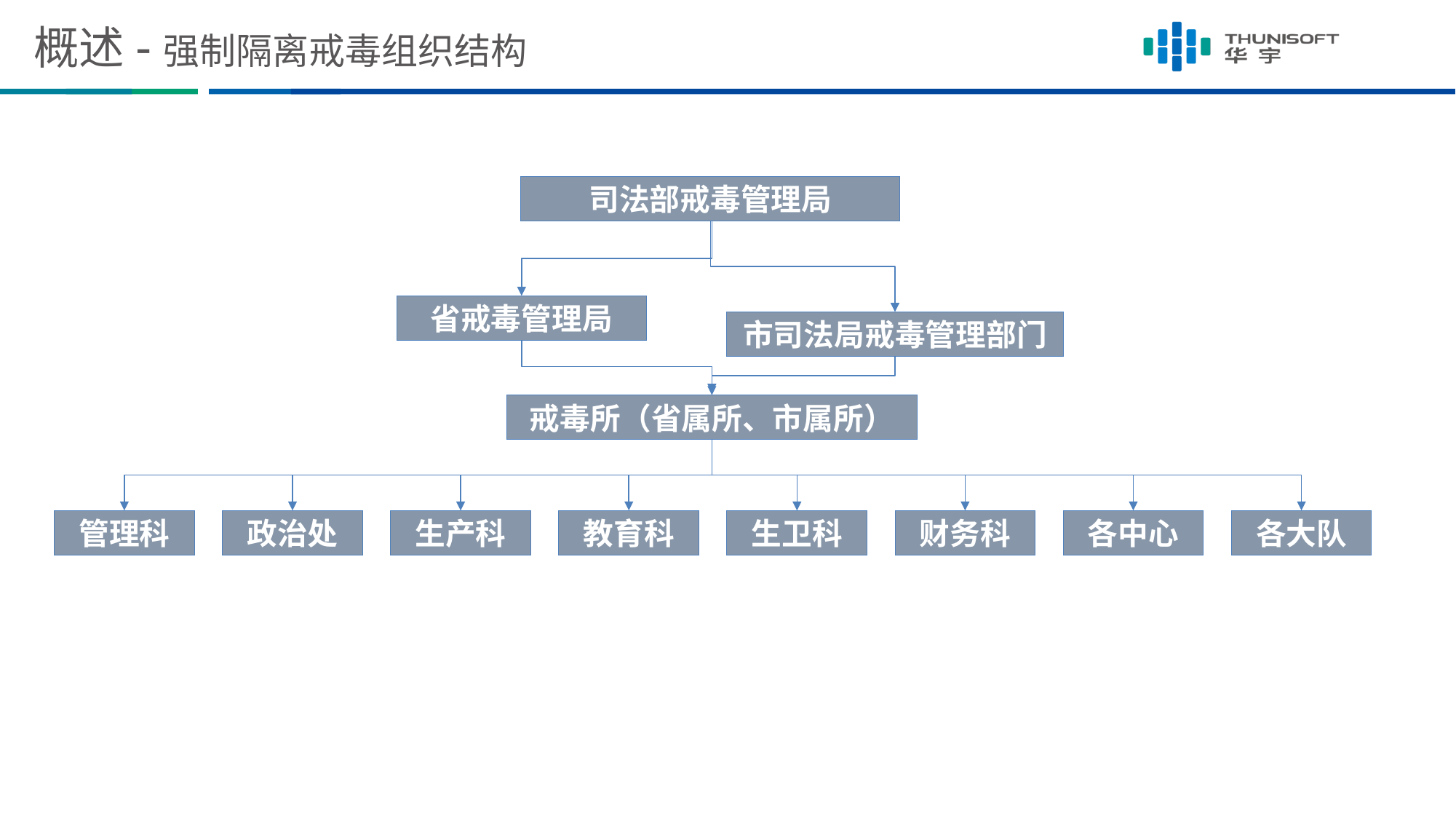

# 概述-强制隔离戒毒组织结构
司法部戒毒管理局
省戒毒管理局
市司法局戒毒管理部门
戒毒所（省属所、市属所）
各中心
财务科
各大队
生卫科
教育科
生产科
政治处
管理科